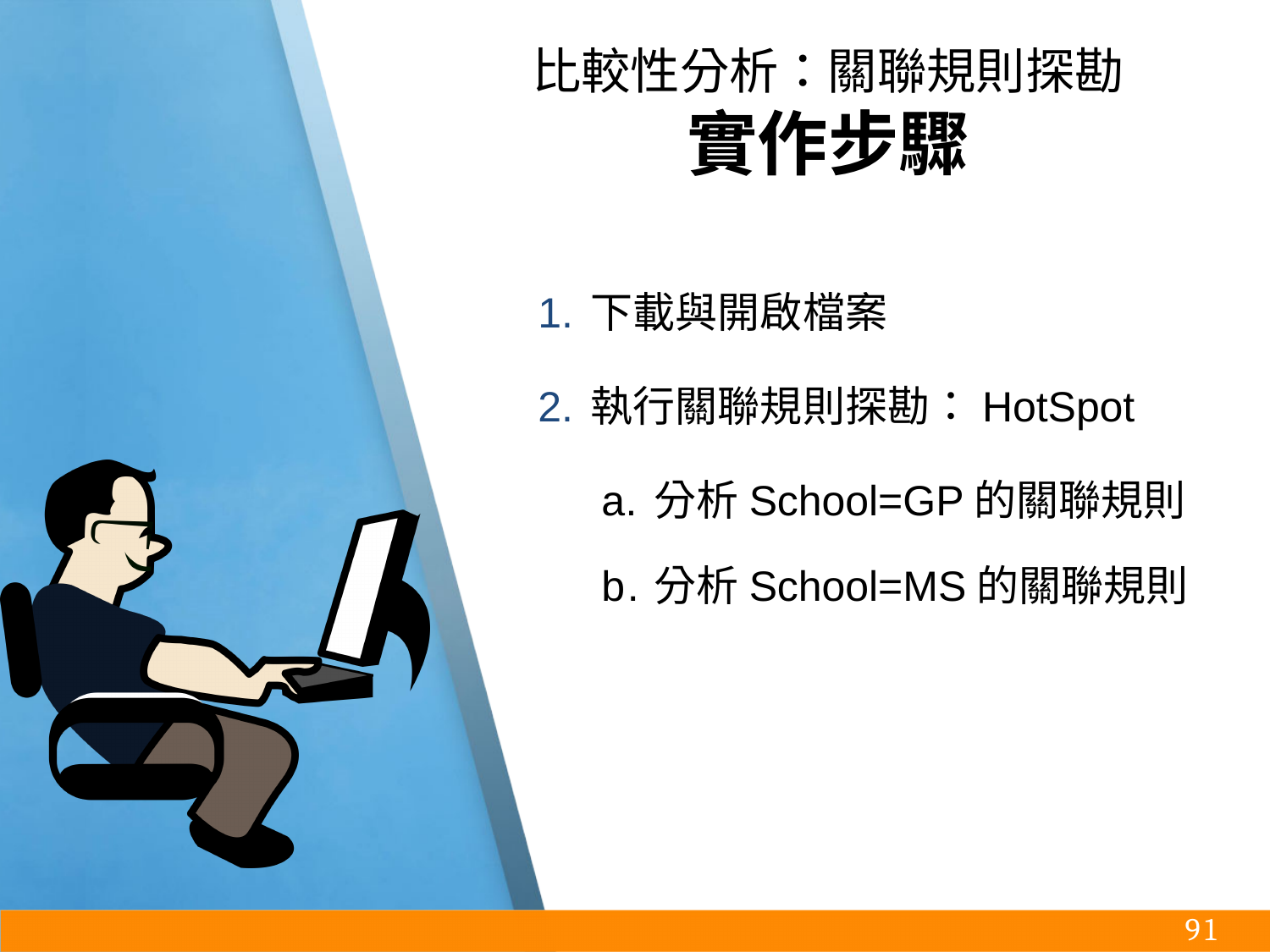

# 比較性分析：關聯規則探勘
實作步驟
下載與開啟檔案
執行關聯規則探勘：HotSpot
分析School=GP的關聯規則
分析School=MS的關聯規則
91